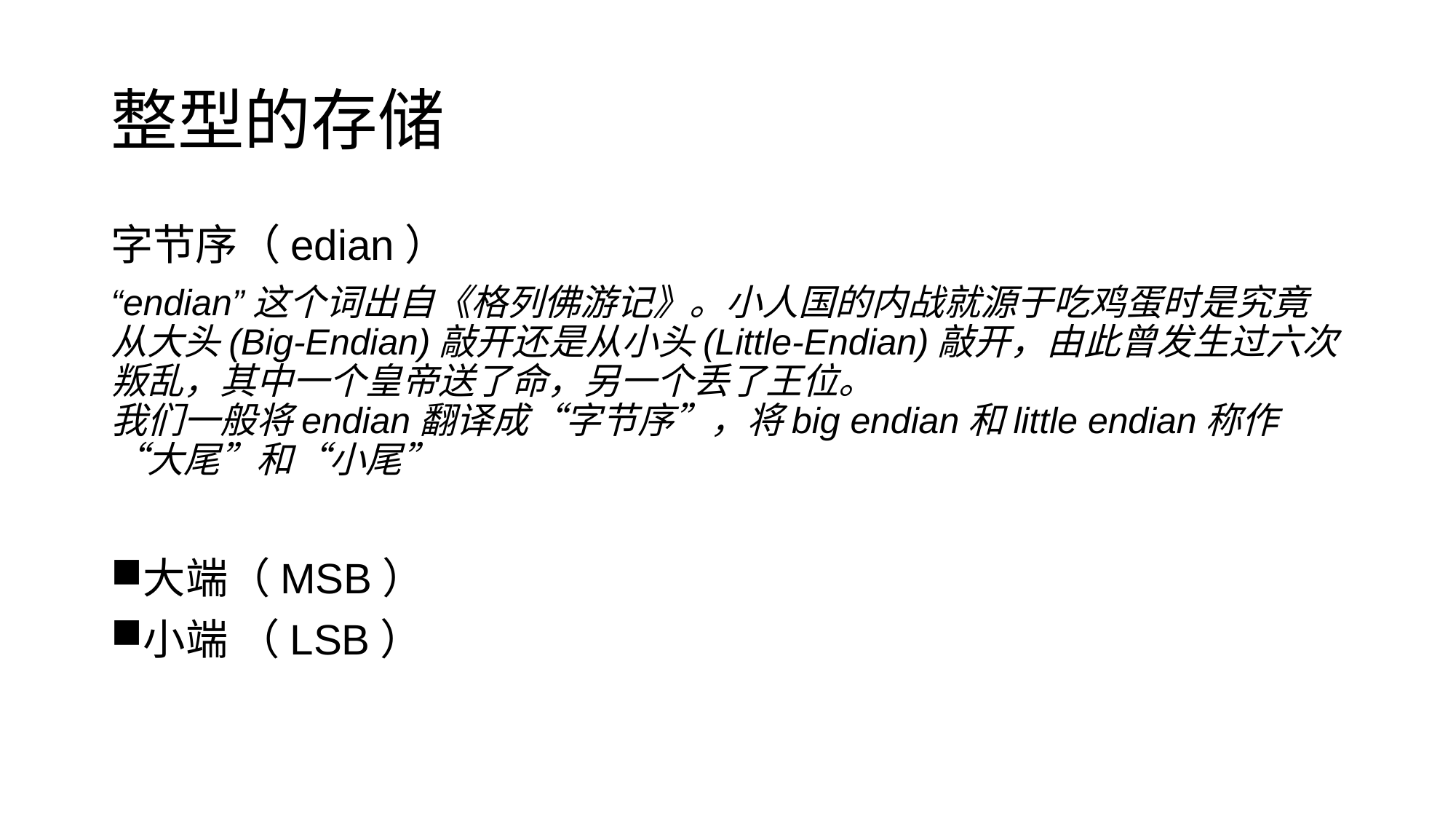

# 整型的存储
字节序（edian）
“endian”这个词出自《格列佛游记》。小人国的内战就源于吃鸡蛋时是究竟从大头(Big-Endian)敲开还是从小头(Little-Endian)敲开，由此曾发生过六次叛乱，其中一个皇帝送了命，另一个丢了王位。
我们一般将endian翻译成“字节序”，将big endian和little endian称作“大尾”和“小尾”

大端（MSB）
小端 （LSB）